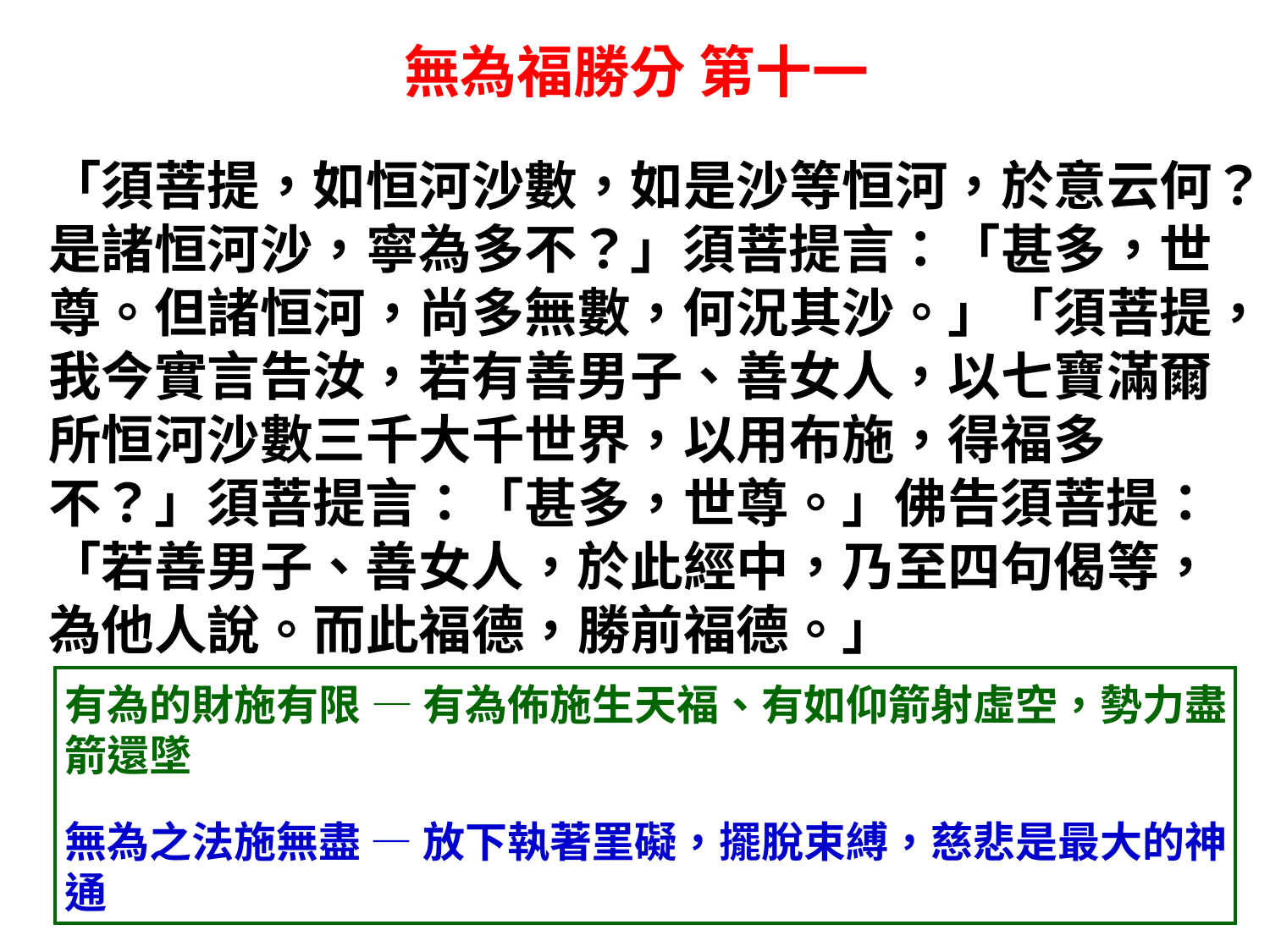

# 無為福勝分 第十一
「須菩提，如恒河沙數，如是沙等恒河，於意云何？是諸恒河沙，寧為多不？」須菩提言：「甚多，世尊。但諸恒河，尚多無數，何況其沙。」「須菩提，我今實言告汝，若有善男子、善女人，以七寶滿爾所恒河沙數三千大千世界，以用布施，得福多不？」須菩提言：「甚多，世尊。」佛告須菩提：「若善男子、善女人，於此經中，乃至四句偈等，為他人說。而此福德，勝前福德。」
有為的財施有限 — 有為佈施生天福、有如仰箭射虛空，勢力盡箭還墜

無為之法施無盡 — 放下執著罣礙，擺脫束縛，慈悲是最大的神通